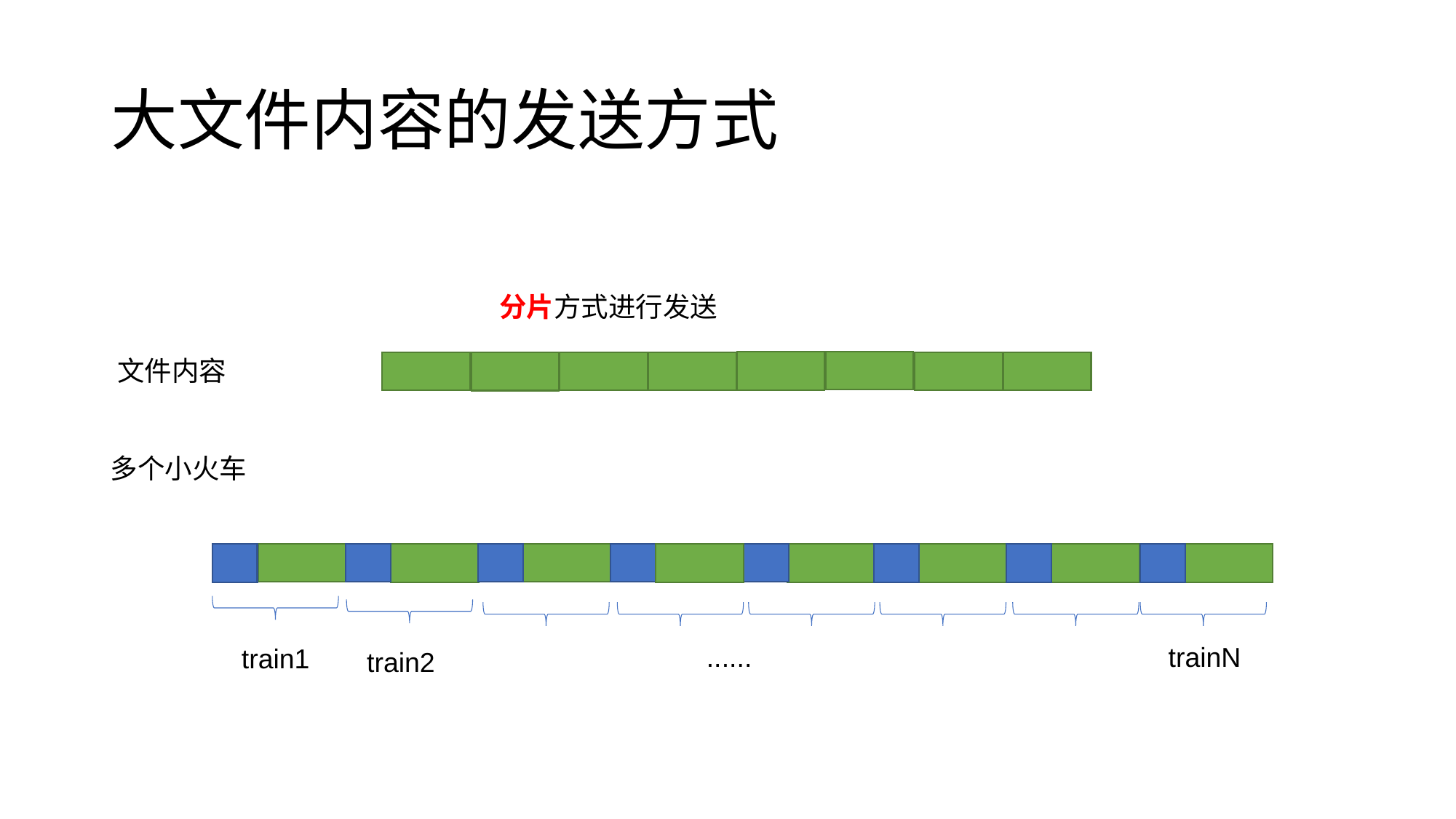

# 大文件内容的发送方式
分片方式进行发送
文件内容

多个小火车

......
trainN
train1
train2